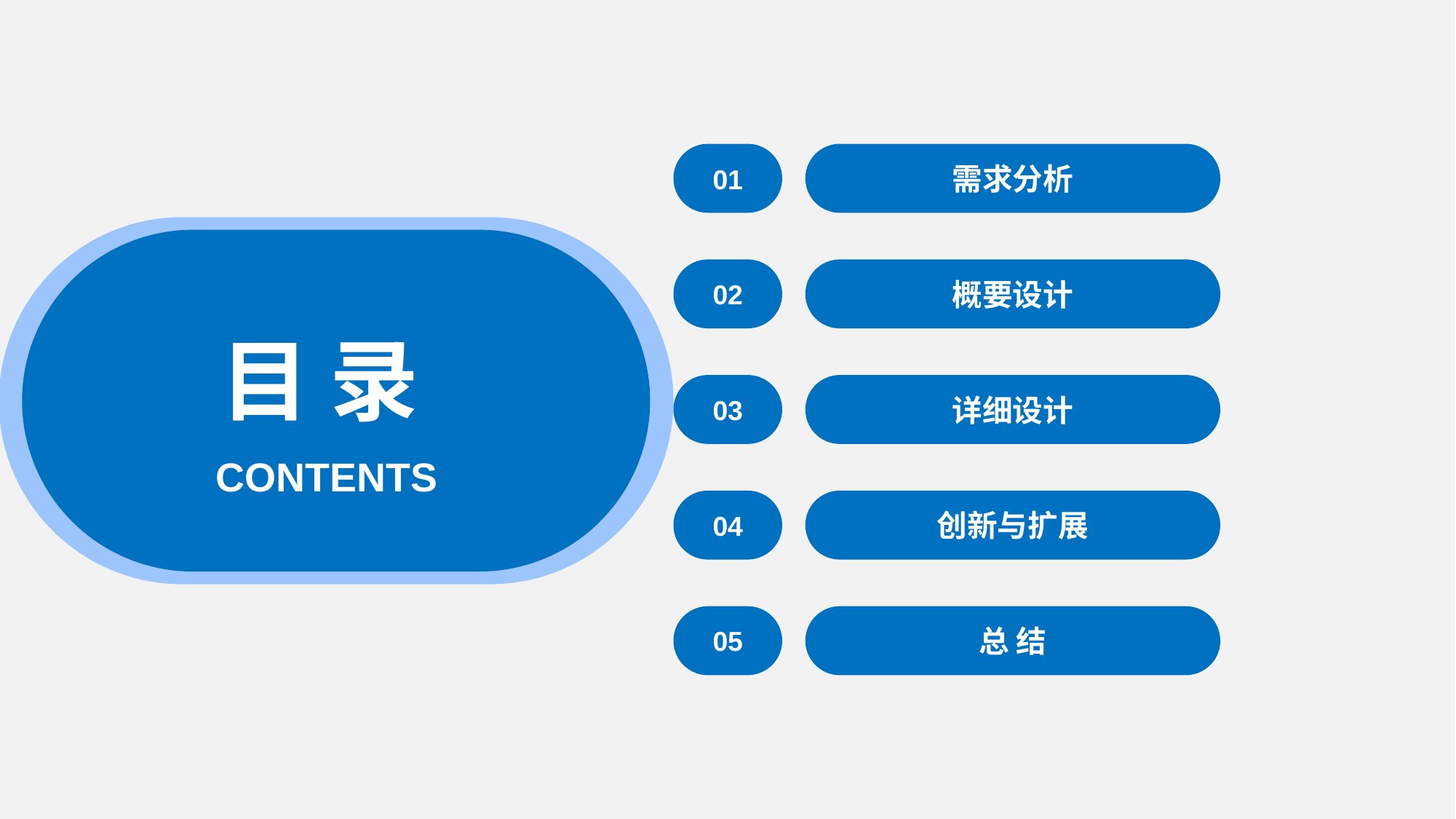

01
需求分析

02
概要设计
目 录
03
详细设计
CONTENTS
04
创新与扩展
05
总 结